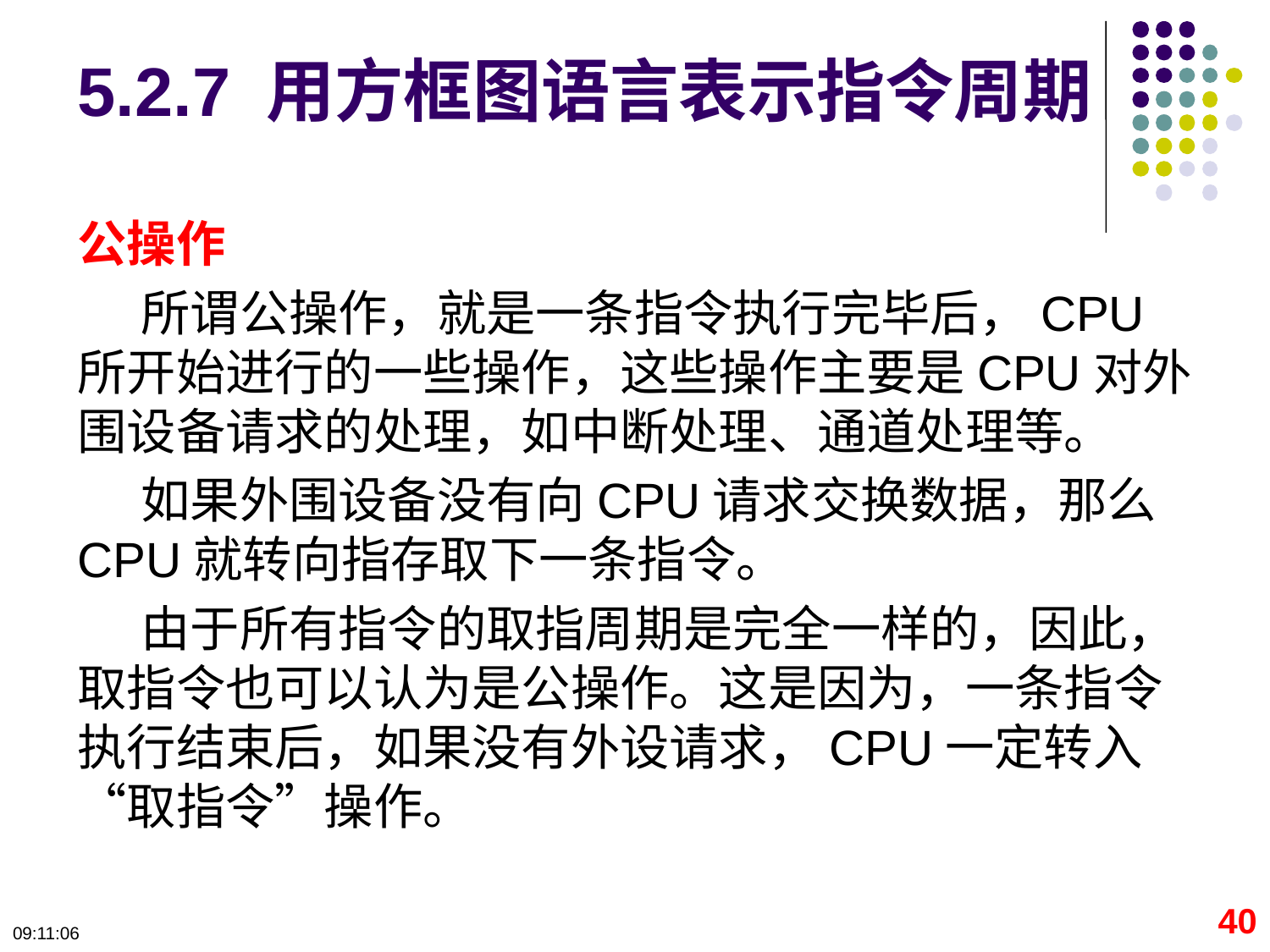

# 5.2.7 用方框图语言表示指令周期
公操作
所谓公操作，就是一条指令执行完毕后，CPU所开始进行的一些操作，这些操作主要是CPU对外围设备请求的处理，如中断处理、通道处理等。
如果外围设备没有向CPU请求交换数据，那么CPU就转向指存取下一条指令。
由于所有指令的取指周期是完全一样的，因此，取指令也可以认为是公操作。这是因为，一条指令执行结束后，如果没有外设请求，CPU一定转入“取指令”操作。
40
09:11:06